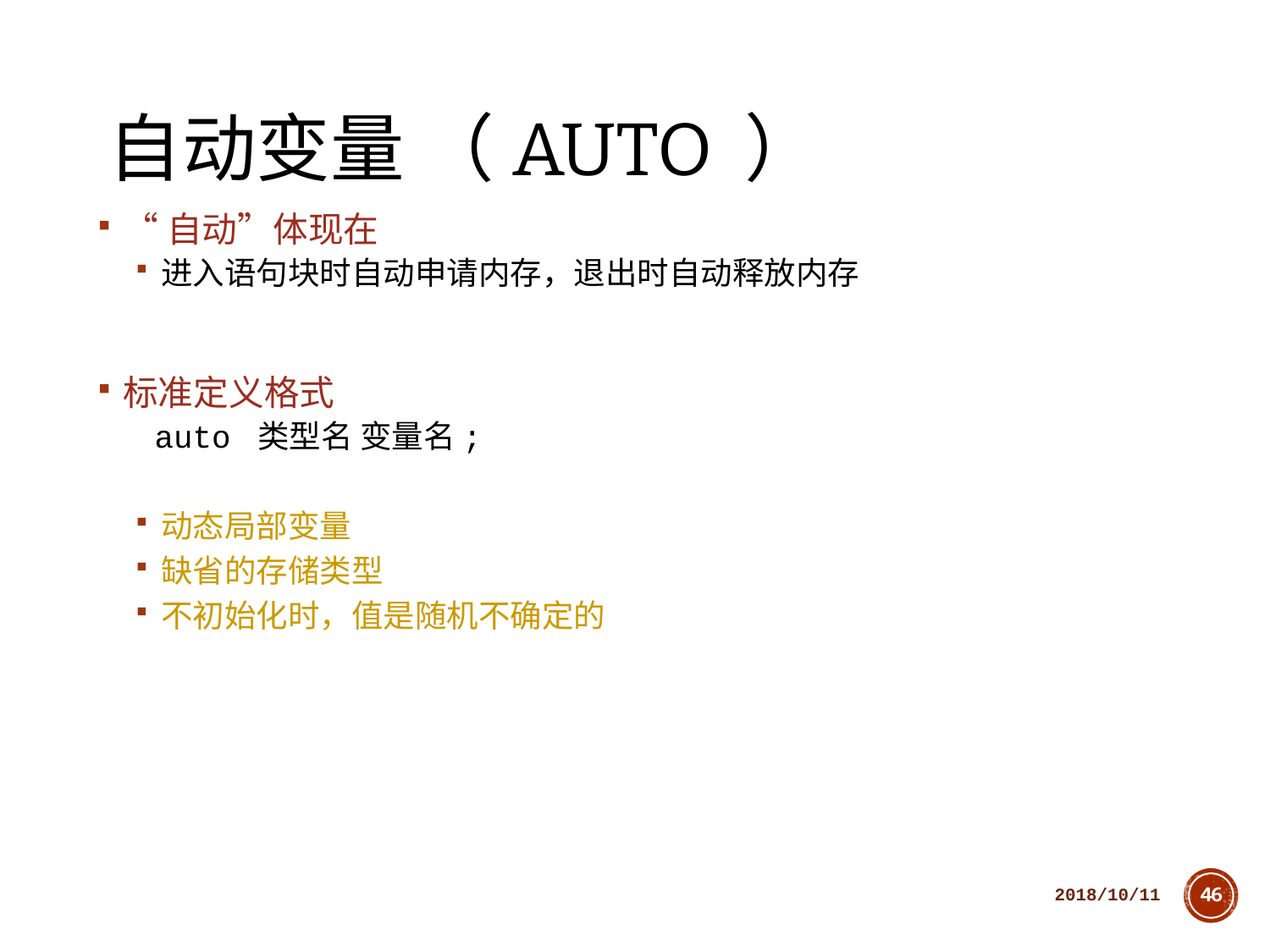

# 自动变量 （auto ）
“自动”体现在
进入语句块时自动申请内存，退出时自动释放内存

标准定义格式
 auto 类型名 变量名;

动态局部变量
缺省的存储类型
不初始化时，值是随机不确定的
2018/10/11
46